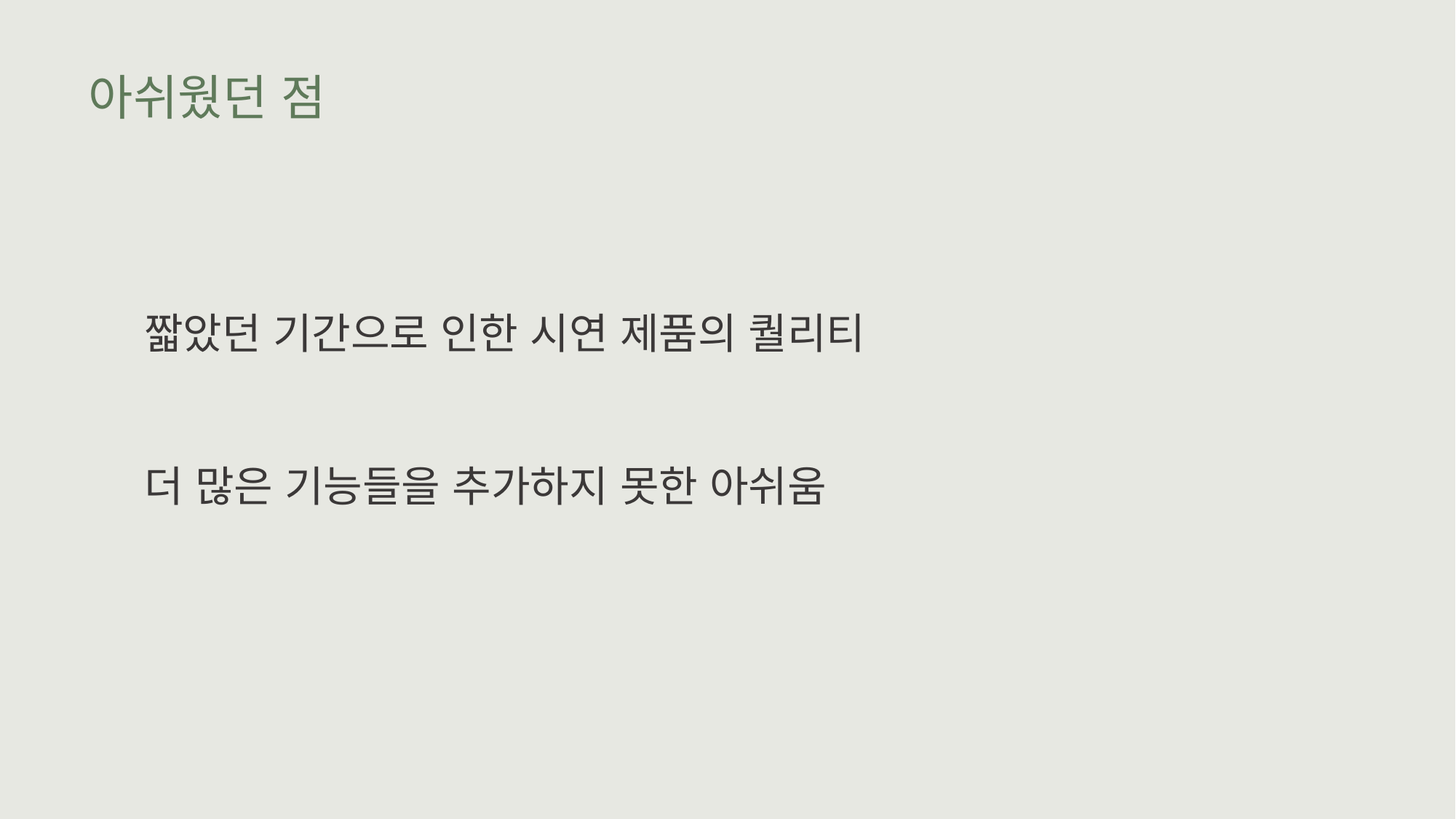

# 아쉬웠던 점
짧았던 기간으로 인한 시연 제품의 퀄리티

더 많은 기능들을 추가하지 못한 아쉬움